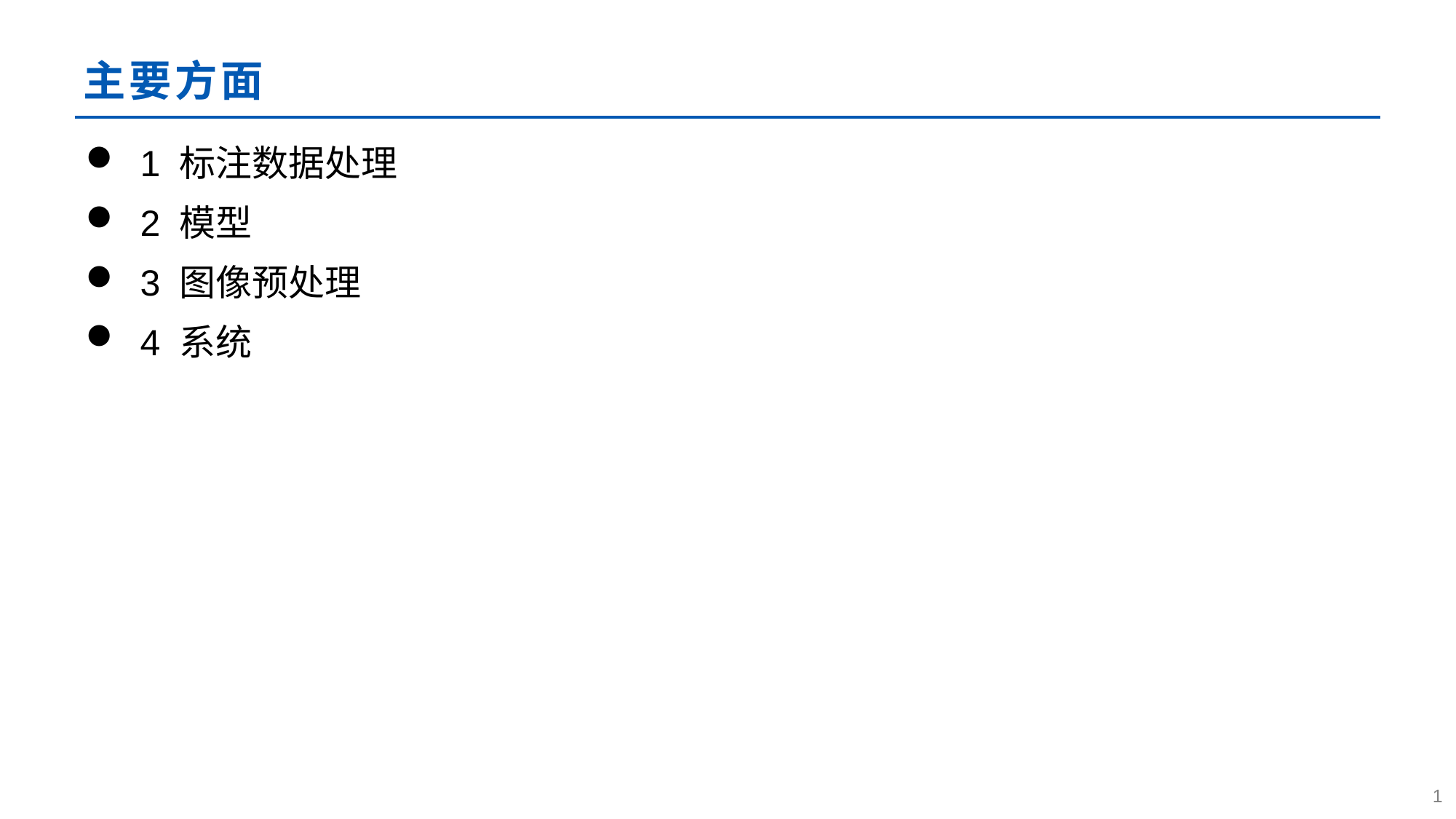

# 主要方面
1 标注数据处理
2 模型
3 图像预处理
4 系统
1